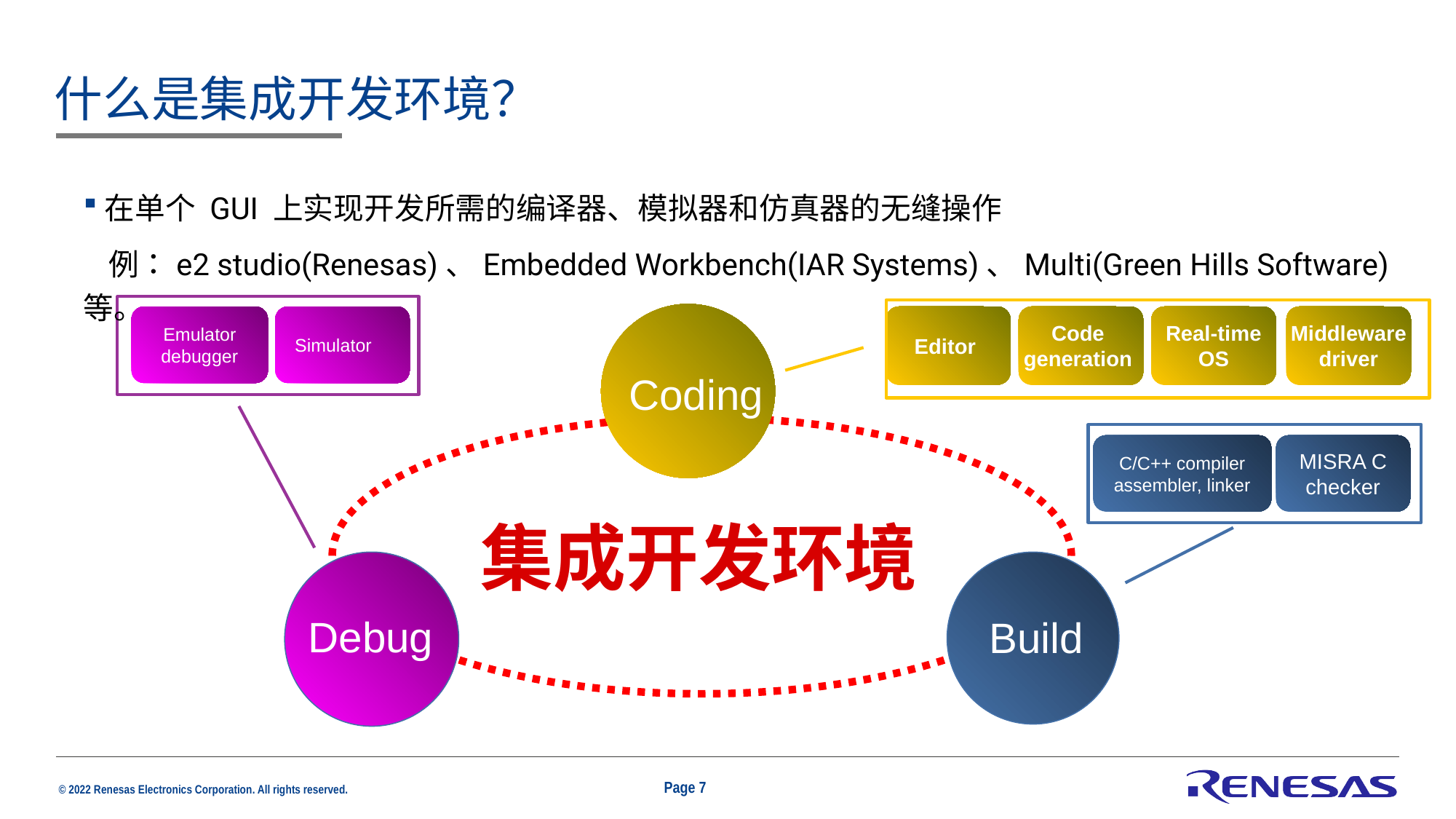

# 什么是集成开发环境？
在单个 GUI 上实现开发所需的编译器、模拟器和仿真器的无缝操作
   例：e2 studio(Renesas)、Embedded Workbench(IAR Systems)、Multi(Green Hills Software)等。

Editor
Code
generation
Real-time
OS
Middleware
driver
Emulator
debugger
 Simulator
Coding

C/C++ compiler
assembler, linker
MISRA C
checker
集成开发环境

Debug
Build